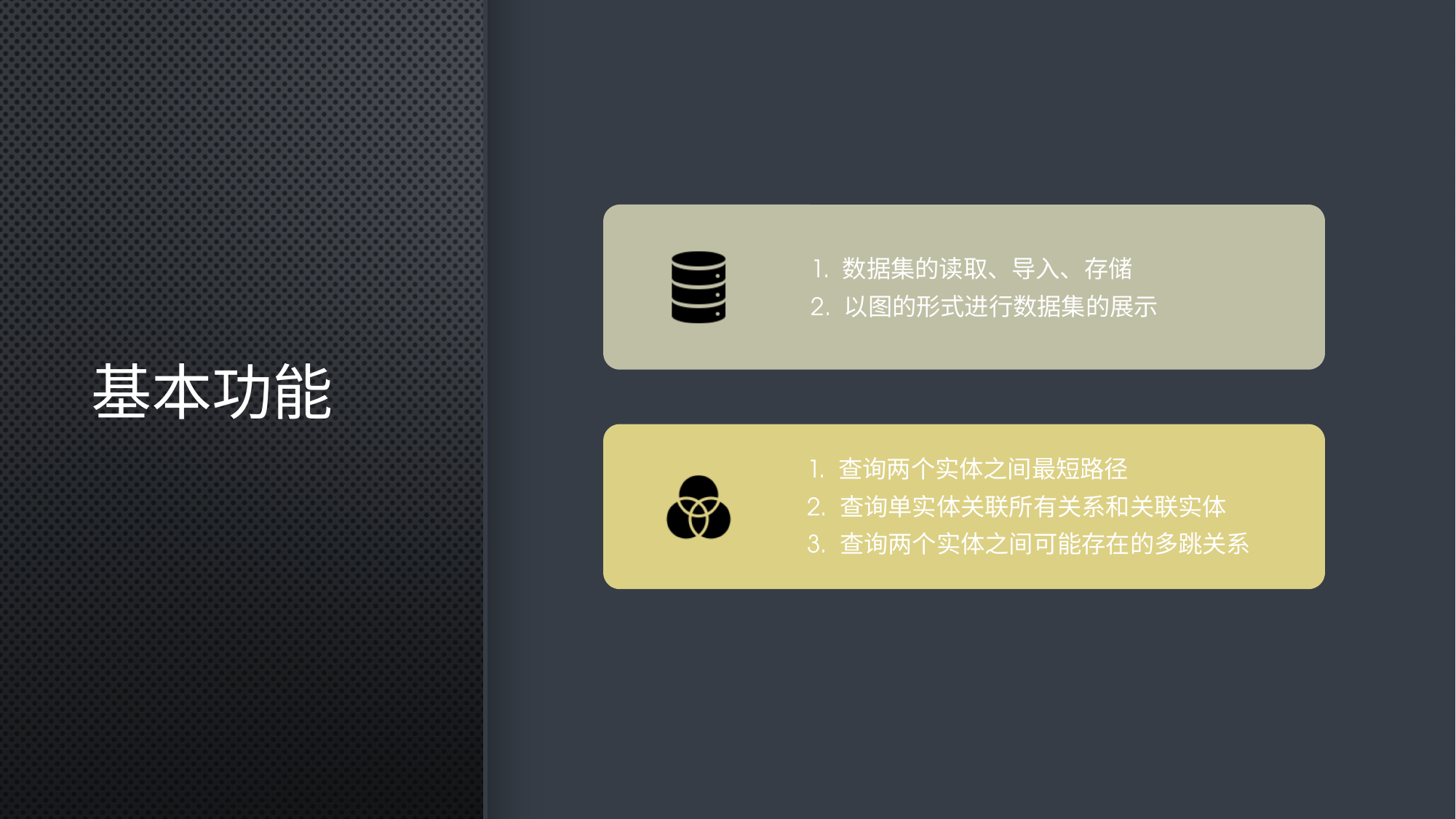

1. 数据集的读取、导入、存储
2. 以图的形式进行数据集的展示
1. 查询两个实体之间最短路径
2. 查询单实体关联所有关系和关联实体
3. 查询两个实体之间可能存在的多跳关系

基本功能